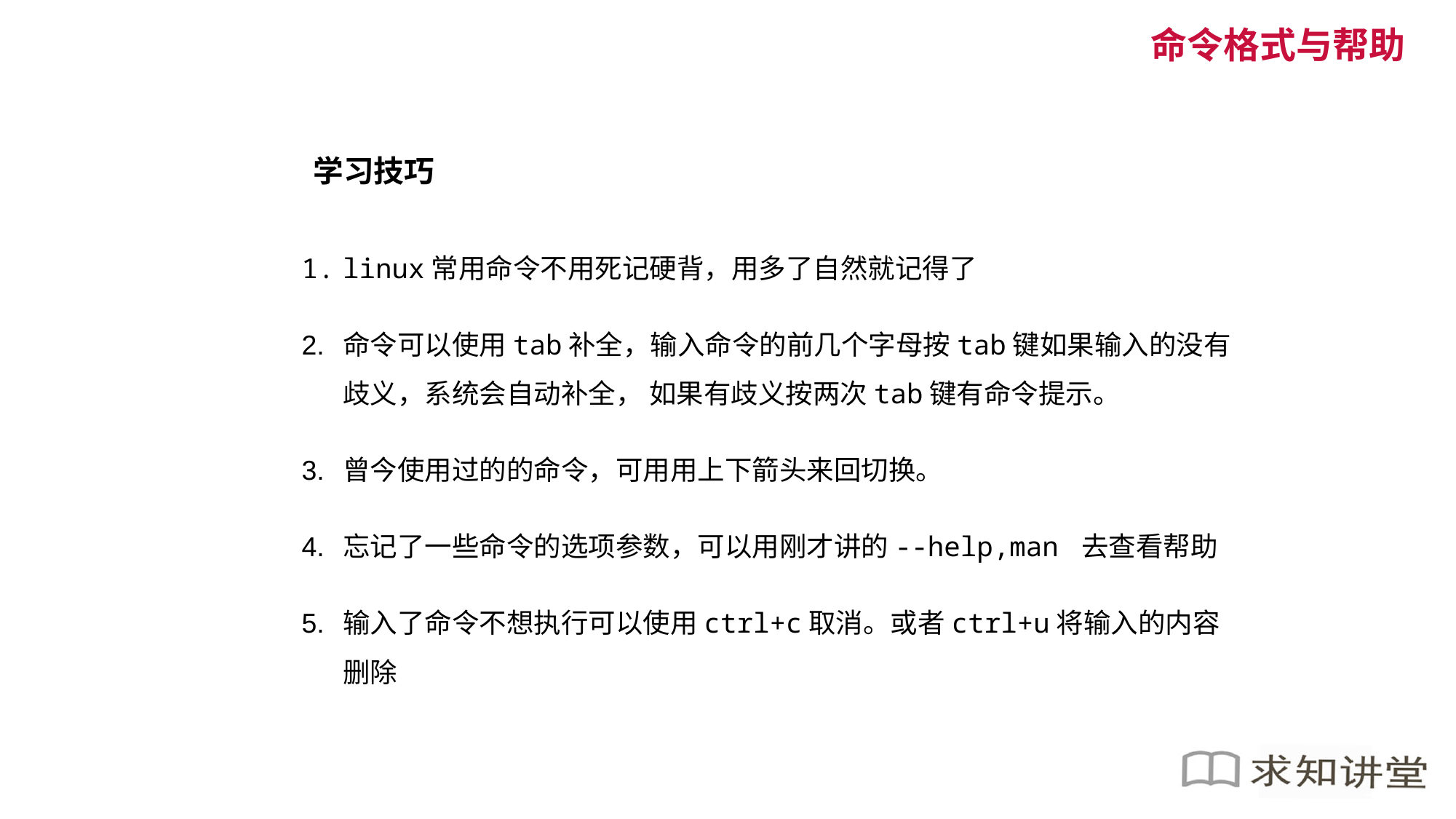

命令格式与帮助
学习技巧
linux常用命令不用死记硬背，用多了自然就记得了
命令可以使用tab补全，输入命令的前几个字母按tab键如果输入的没有歧义，系统会自动补全， 如果有歧义按两次tab键有命令提示。
曾今使用过的的命令，可用用上下箭头来回切换。
忘记了一些命令的选项参数，可以用刚才讲的--help,man 去查看帮助
输入了命令不想执行可以使用ctrl+c取消。或者ctrl+u将输入的内容删除